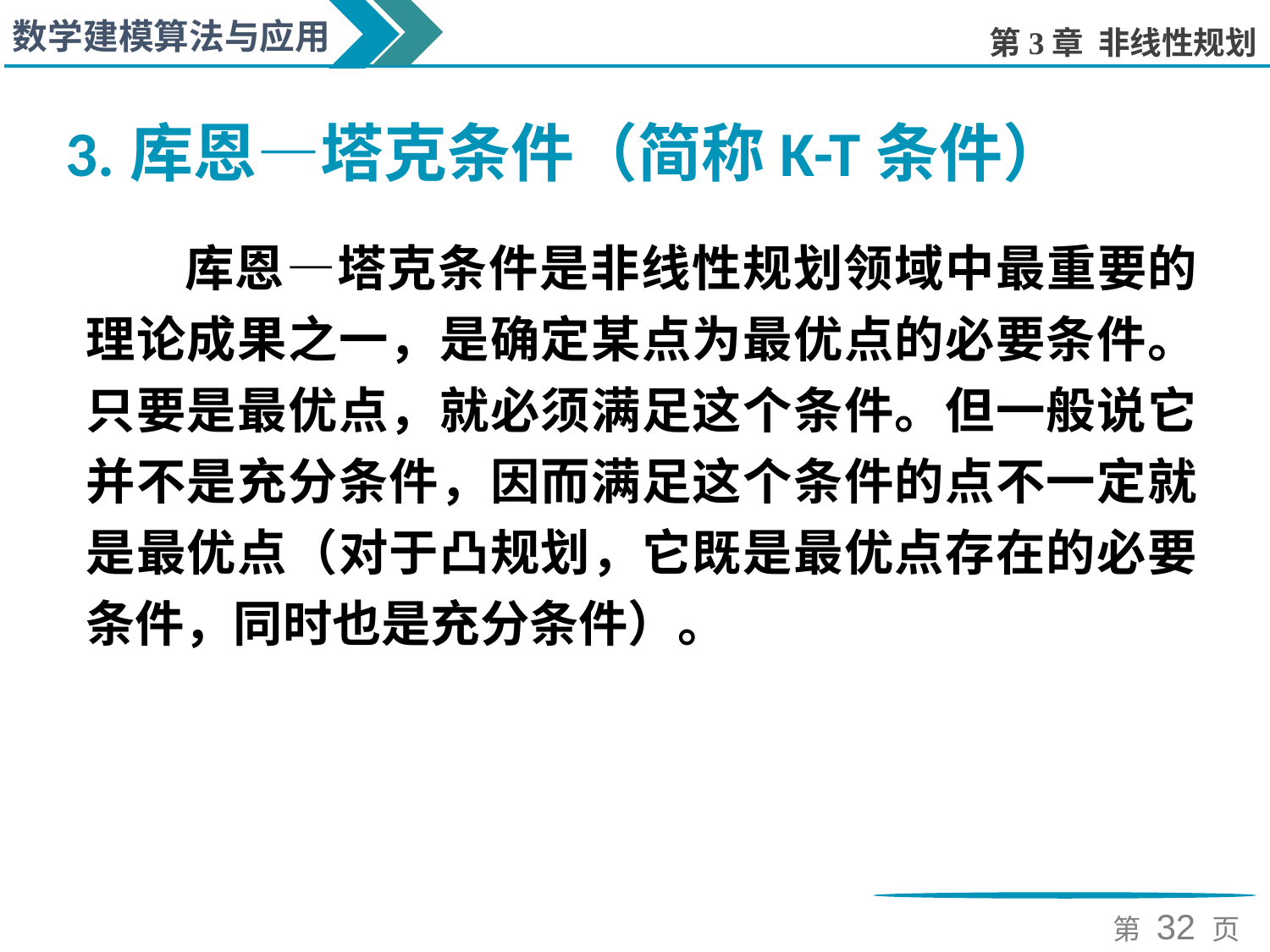

3.库恩—塔克条件（简称K-T条件）
库恩—塔克条件是非线性规划领域中最重要的理论成果之一，是确定某点为最优点的必要条件。只要是最优点，就必须满足这个条件。但一般说它并不是充分条件，因而满足这个条件的点不一定就是最优点（对于凸规划，它既是最优点存在的必要条件，同时也是充分条件）。